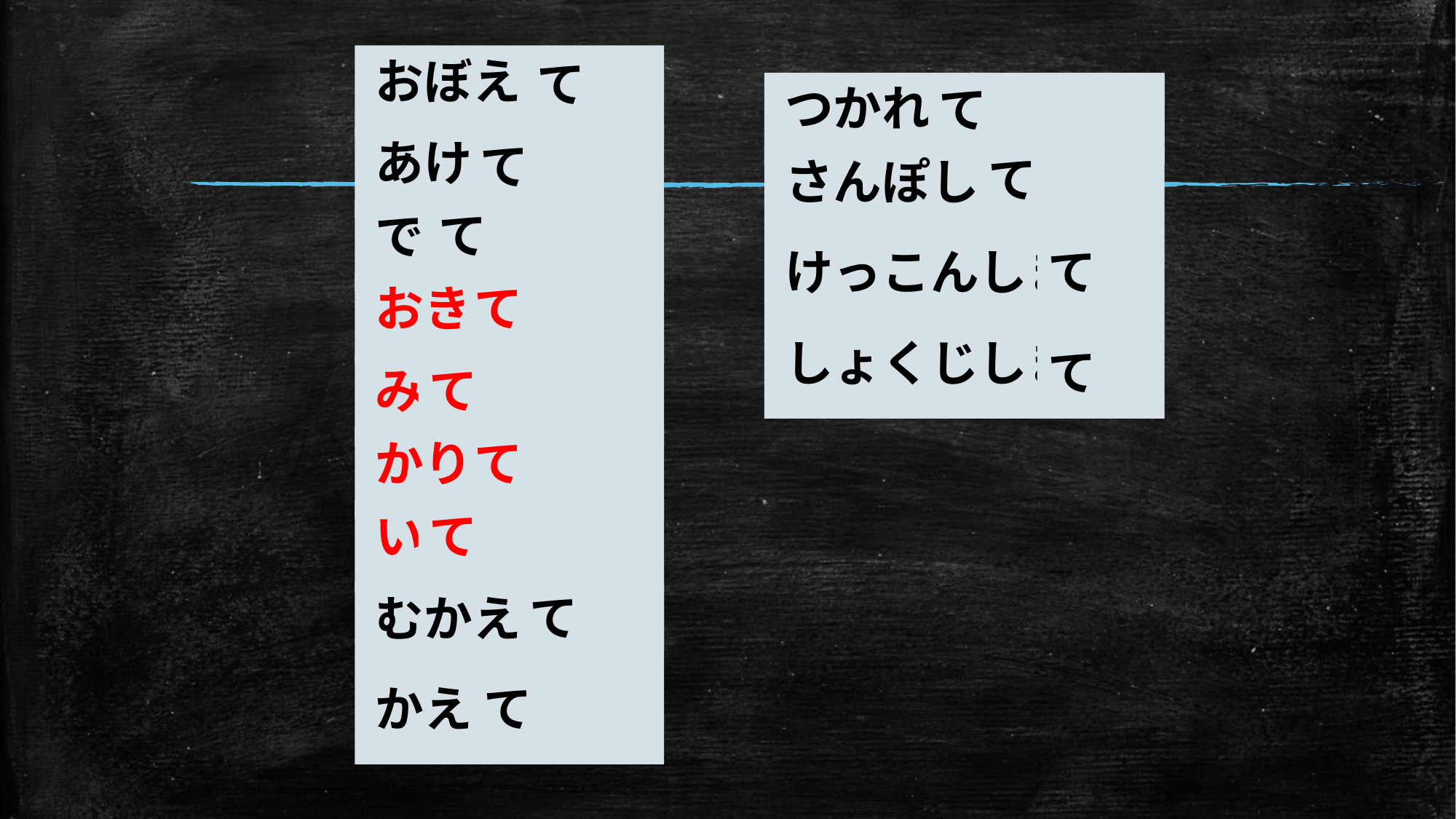

おぼえます
て
つかれます
て
あけます
て
て
さんぽします
でます
て
けっこんします
て
おきます
て
しょくじします
て
みます
て
かります
て
います
て
むかえます
て
かえます
て